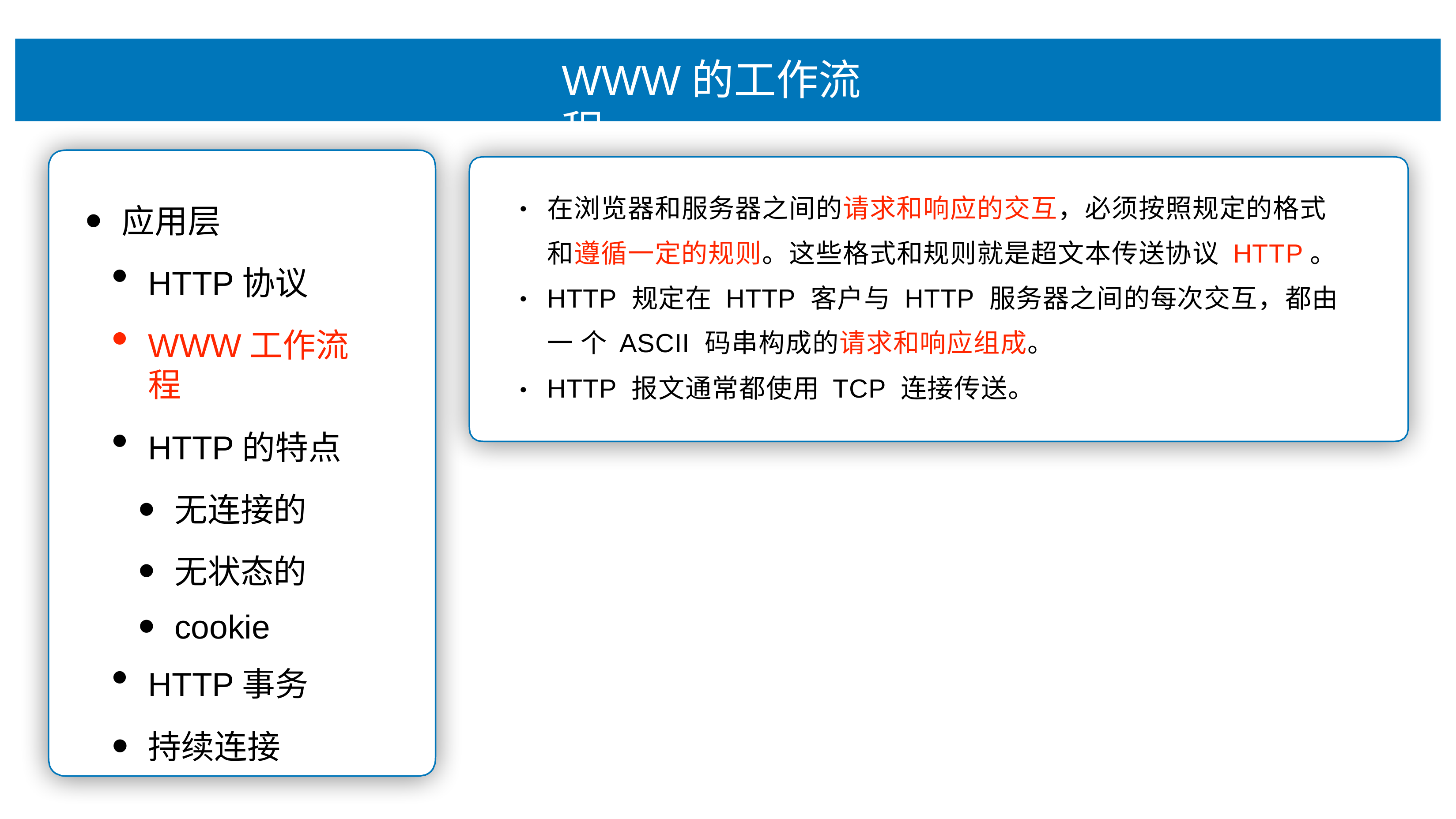

# WWW的⼯作流程

在浏览器和服务器之间的请求和响应的交互，必须按照规定的格式 和遵循⼀定的规则。这些格式和规则就是超⽂本传送协议 HTTP。 HTTP 规定在 HTTP 客户与 HTTP 服务器之间的每次交互，都由⼀ 个 ASCII 码串构成的请求和响应组成。
HTTP 报⽂通常都使⽤ TCP 连接传送。
应⽤层
HTTP协议
WWW⼯作流程
HTTP的特点
⽆连接的
⽆状态的
cookie
HTTP事务
持续连接
•
•
•